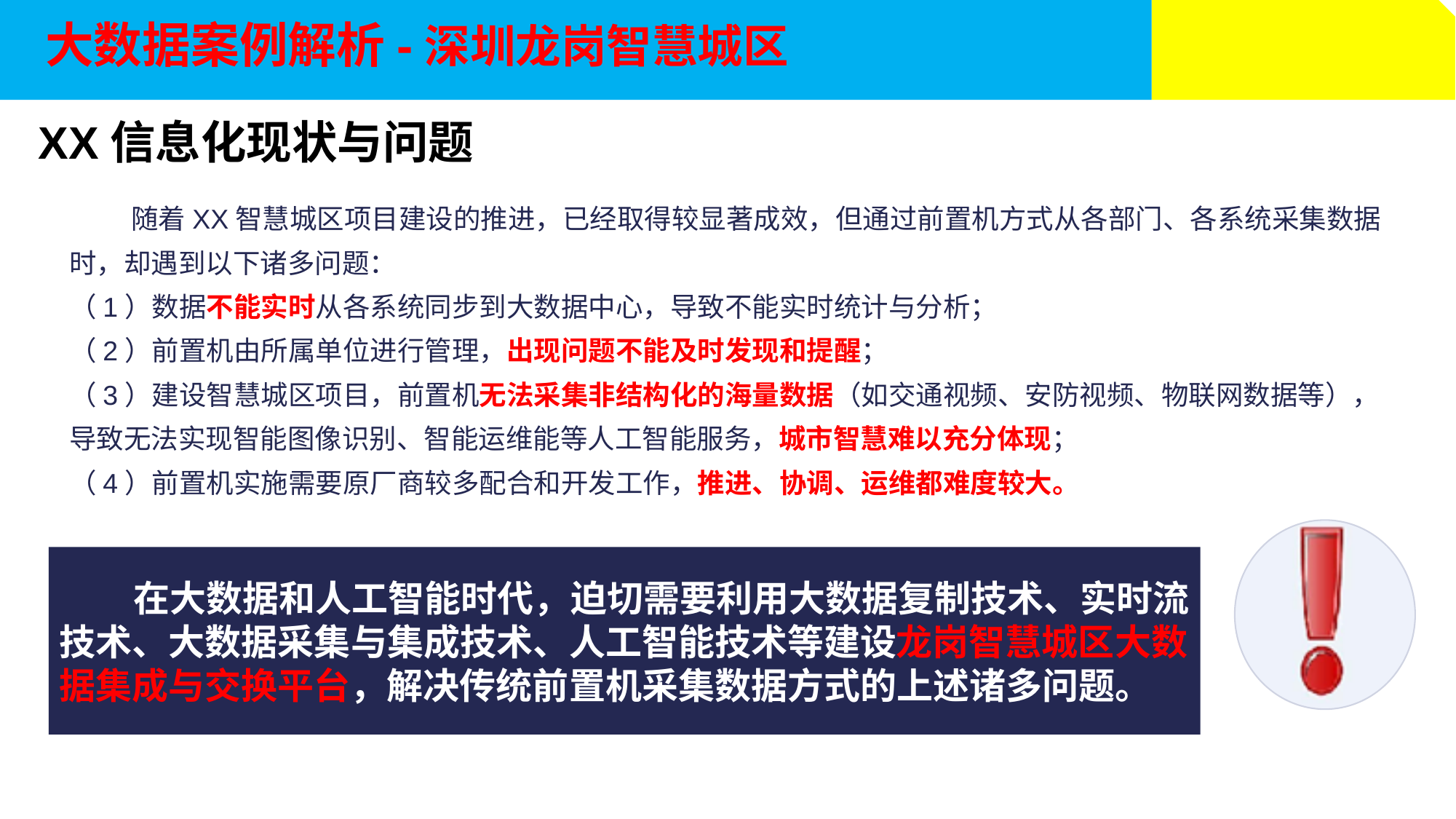

# 大数据案例解析-深圳龙岗智慧城区

XX信息化现状与问题
         随着XX智慧城区项目建设的推进，已经取得较显著成效，但通过前置机方式从各部门、各系统采集数据时，却遇到以下诸多问题：
（1）数据不能实时从各系统同步到大数据中心，导致不能实时统计与分析；
（2）前置机由所属单位进行管理，出现问题不能及时发现和提醒；
（3）建设智慧城区项目，前置机无法采集非结构化的海量数据（如交通视频、安防视频、物联网数据等），导致无法实现智能图像识别、智能运维能等人工智能服务，城市智慧难以充分体现；
（4）前置机实施需要原厂商较多配合和开发工作，推进、协调、运维都难度较大。

        在大数据和人工智能时代，迫切需要利用大数据复制技术、实时流技术、大数据采集与集成技术、人工智能技术等建设龙岗智慧城区大数据集成与交换平台，解决传统前置机采集数据方式的上述诸多问题。